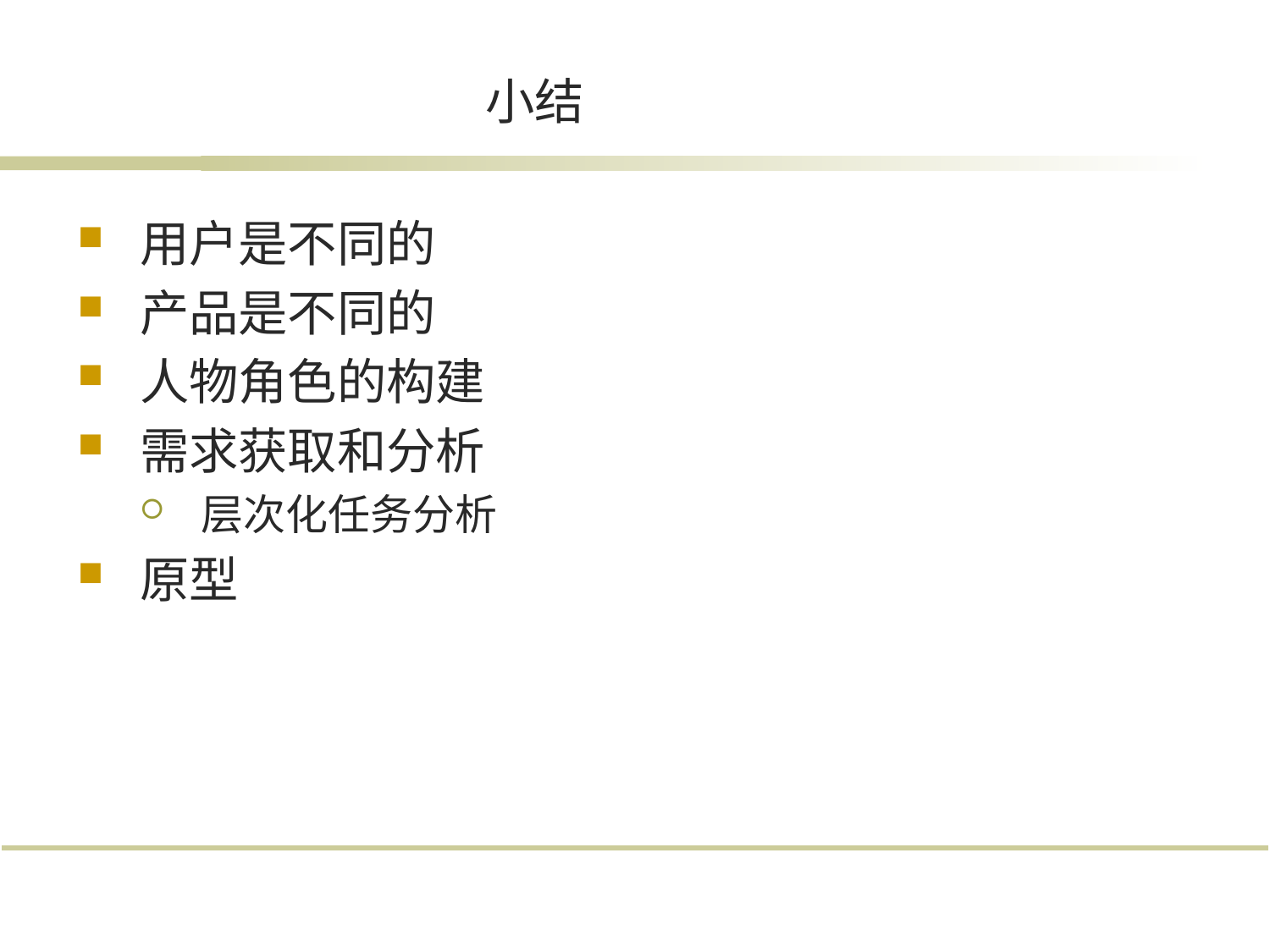

用户是不同的
产品是不同的
人物角色的构建
需求获取和分析
层次化任务分析
原型

# 小结